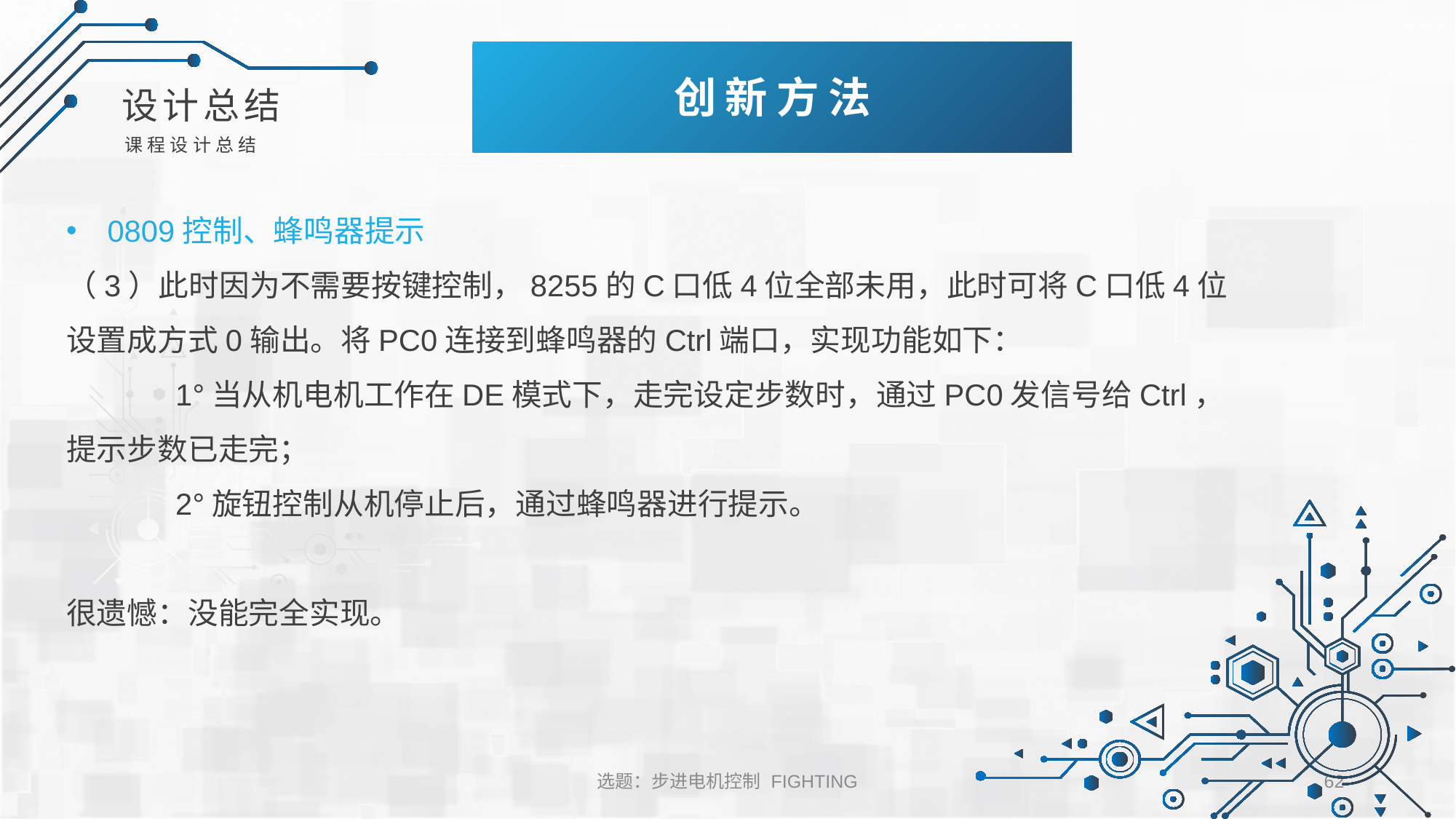

创新方法
序模块组成
设计总结
课程设计总结
0809控制、蜂鸣器提示
（3）此时因为不需要按键控制，8255的C口低4位全部未用，此时可将C口低4位设置成方式0输出。将PC0连接到蜂鸣器的Ctrl端口，实现功能如下：
	1°当从机电机工作在DE模式下，走完设定步数时，通过PC0发信号给Ctrl，提示步数已走完；
	2°旋钮控制从机停止后，通过蜂鸣器进行提示。

很遗憾：没能完全实现。

选题：步进电机控制 FIGHTING
62